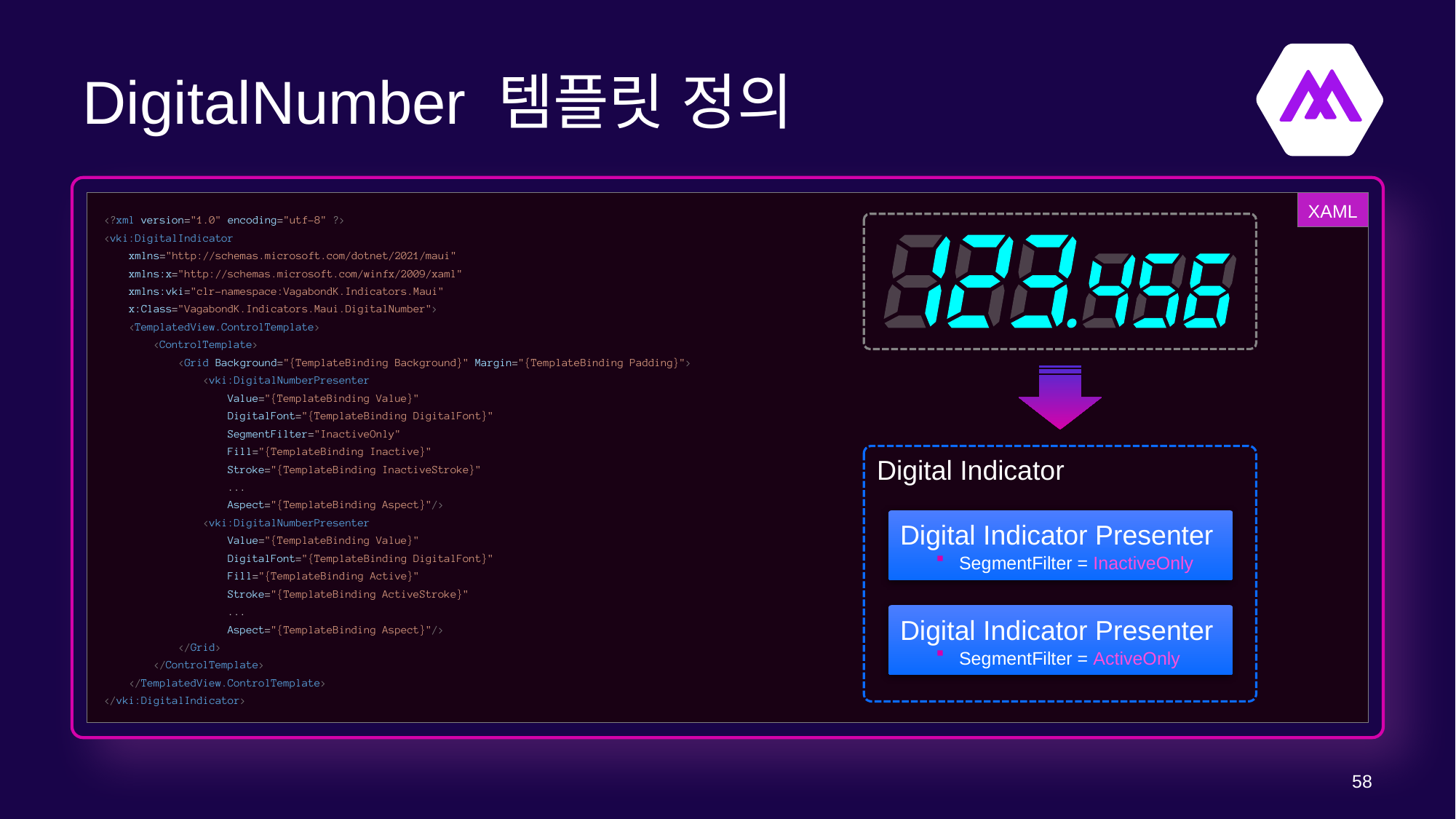

# DigitalNumber 템플릿 정의

XAML
<?xml version="1.0" encoding="utf-8" ?>
<vki:DigitalIndicator
    xmlns="http://schemas.microsoft.com/dotnet/2021/maui"
    xmlns:x="http://schemas.microsoft.com/winfx/2009/xaml"
    xmlns:vki="clr-namespace:VagabondK.Indicators.Maui"
    x:Class="VagabondK.Indicators.Maui.DigitalNumber">
    <TemplatedView.ControlTemplate>
        <ControlTemplate>
            <Grid Background="{TemplateBinding Background}" Margin="{TemplateBinding Padding}">
                <vki:DigitalNumberPresenter
                    Value="{TemplateBinding Value}"
                    DigitalFont="{TemplateBinding DigitalFont}"
                    SegmentFilter="InactiveOnly"
                    Fill="{TemplateBinding Inactive}"
                    Stroke="{TemplateBinding InactiveStroke}"
                    ...
                    Aspect="{TemplateBinding Aspect}"/>
                <vki:DigitalNumberPresenter
                    Value="{TemplateBinding Value}"
                    DigitalFont="{TemplateBinding DigitalFont}"
                    Fill="{TemplateBinding Active}"
                    Stroke="{TemplateBinding ActiveStroke}"
                    ...
                    Aspect="{TemplateBinding Aspect}"/>
            </Grid>
        </ControlTemplate>
    </TemplatedView.ControlTemplate>
</vki:DigitalIndicator>

Digital Indicator
Digital Indicator Presenter
SegmentFilter = InactiveOnly
Digital Indicator Presenter
SegmentFilter = ActiveOnly
58